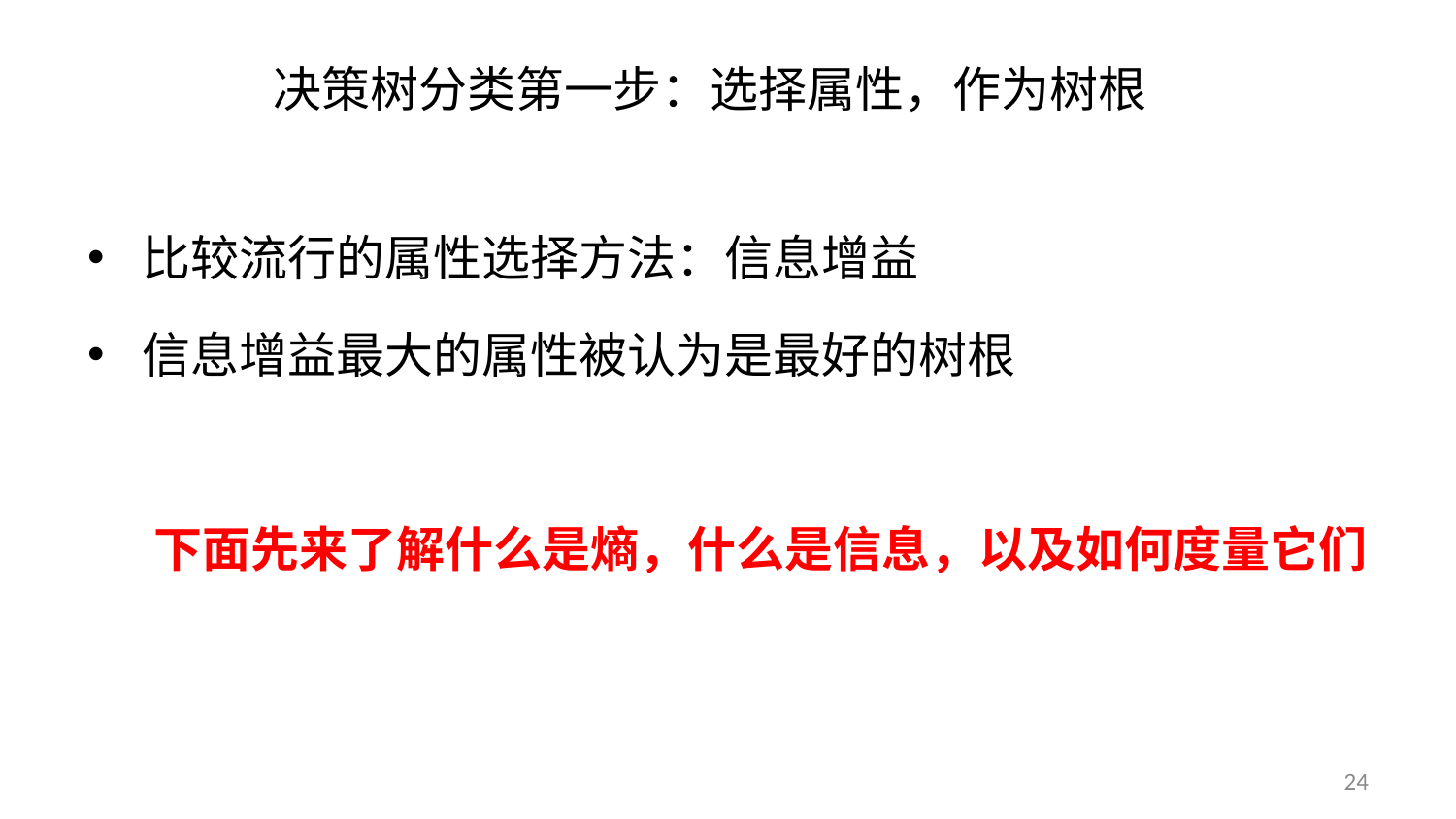

# 决策树分类第一步：选择属性，作为树根
比较流行的属性选择方法：信息增益
信息增益最大的属性被认为是最好的树根

     下面先来了解什么是熵，什么是信息，以及如何度量它们

24